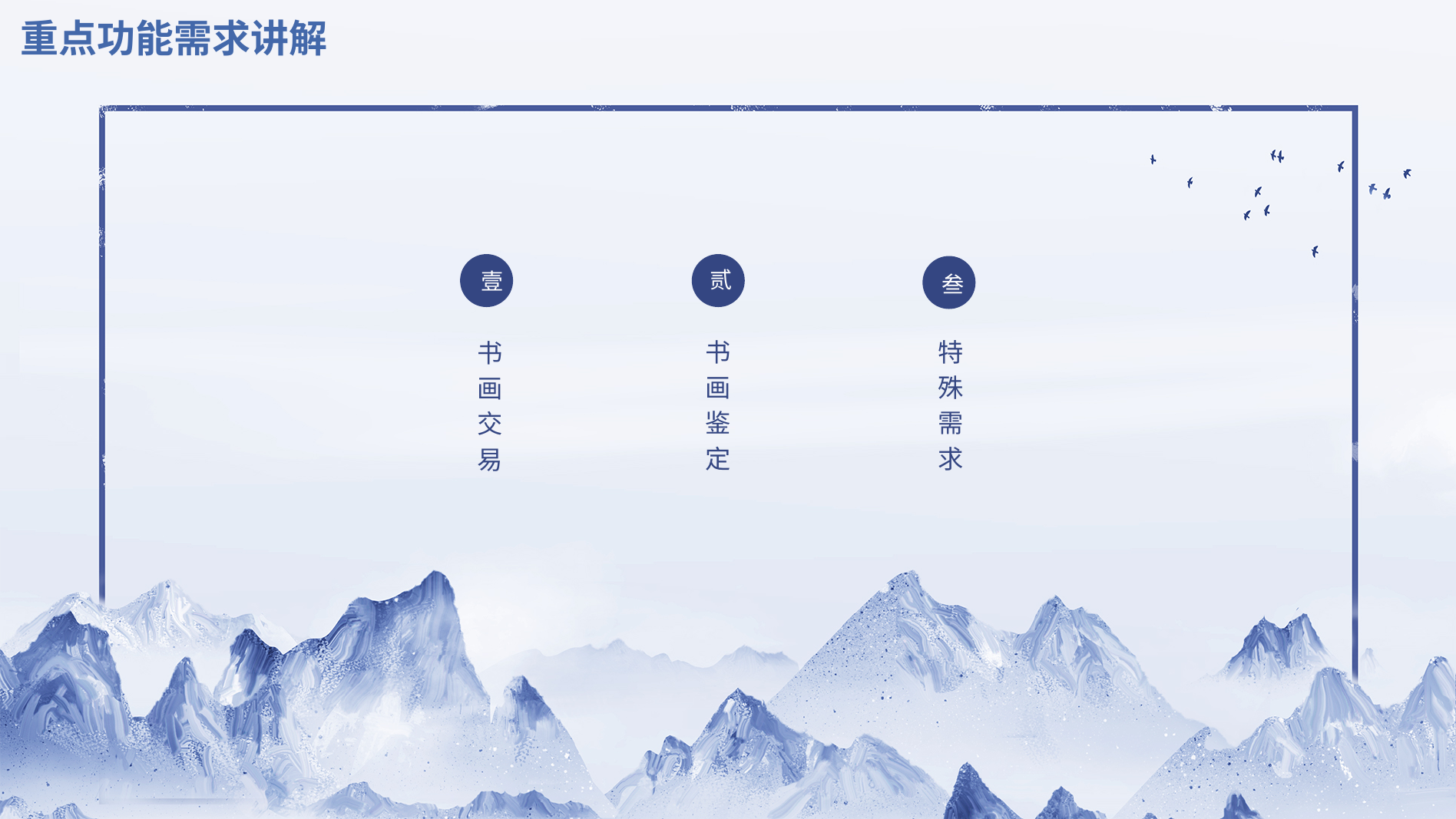

重点功能需求讲解
贰

壹

叁
书画鉴定
特殊需求
书画交易